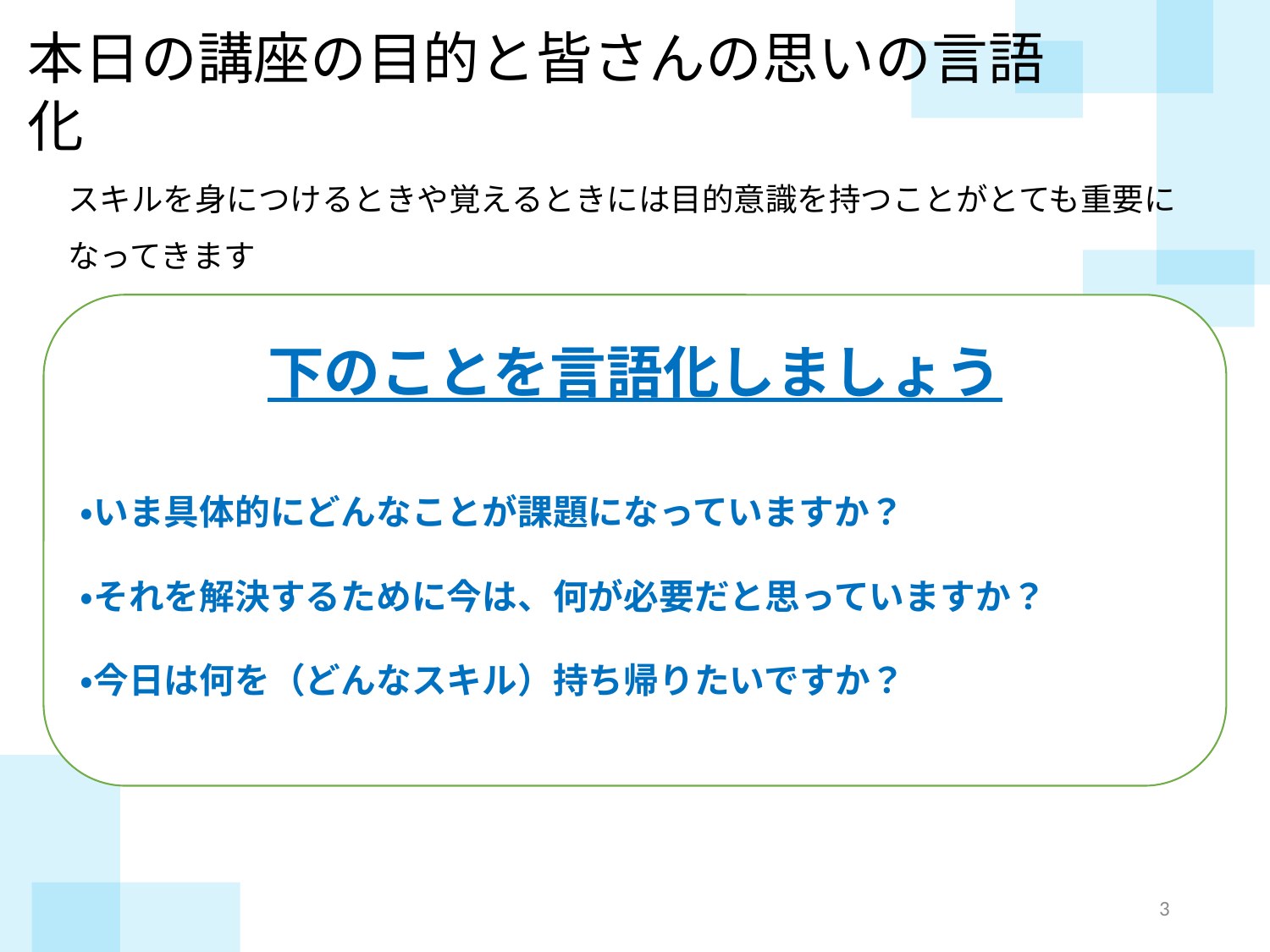

本日の講座の目的と皆さんの思いの言語化
スキルを身につけるときや覚えるときには目的意識を持つことがとても重要になってきます
下のことを言語化しましょう

・いま具体的にどんなことが課題になっていますか？

・それを解決するために今は、何が必要だと思っていますか？

・今日は何を（どんなスキル）持ち帰りたいですか？

3